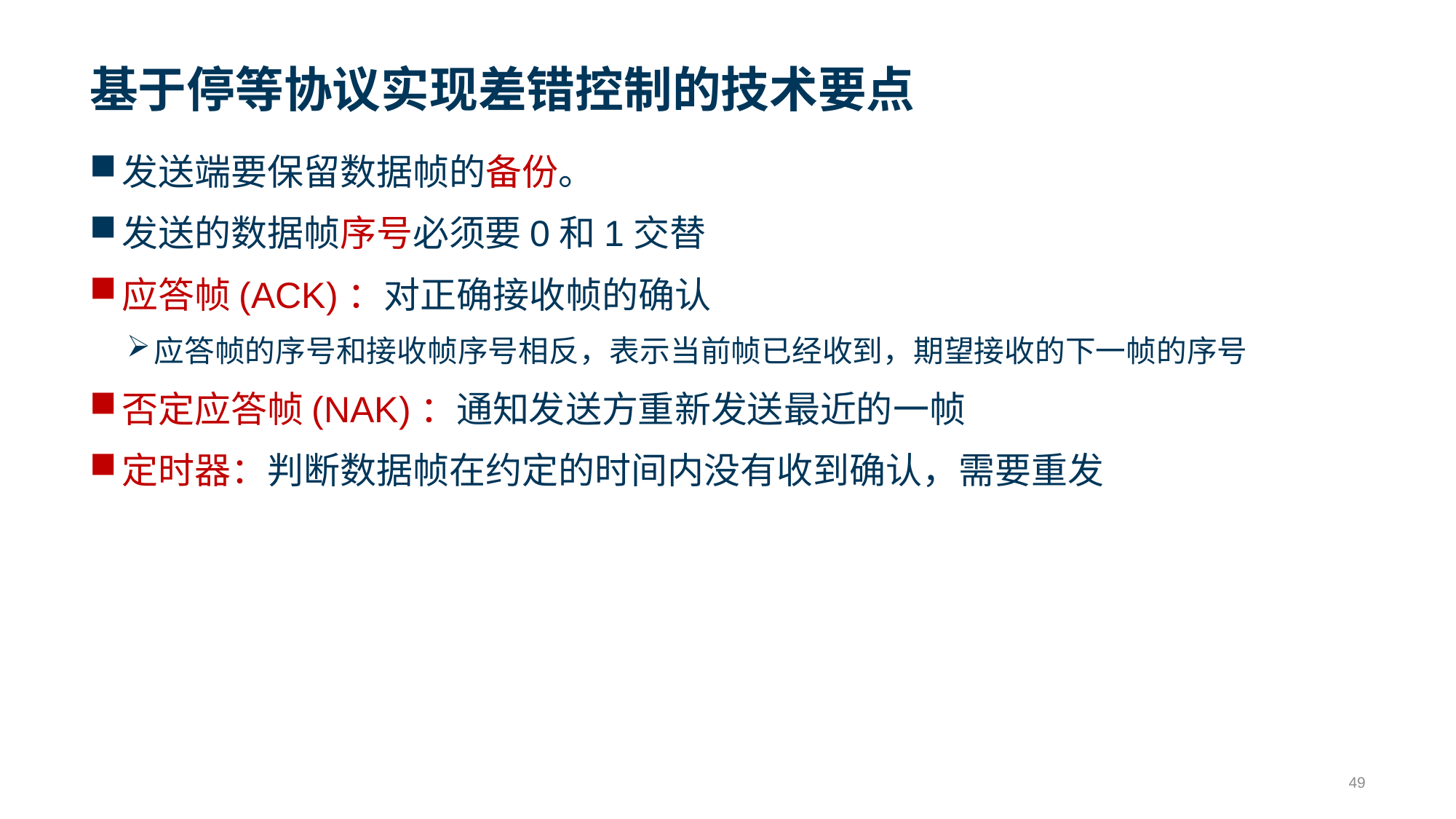

# 基于停等协议实现差错控制的技术要点
发送端要保留数据帧的备份。
发送的数据帧序号必须要0和1交替
应答帧(ACK)：对正确接收帧的确认
应答帧的序号和接收帧序号相反，表示当前帧已经收到，期望接收的下一帧的序号
否定应答帧(NAK)：通知发送方重新发送最近的一帧
定时器：判断数据帧在约定的时间内没有收到确认，需要重发

49